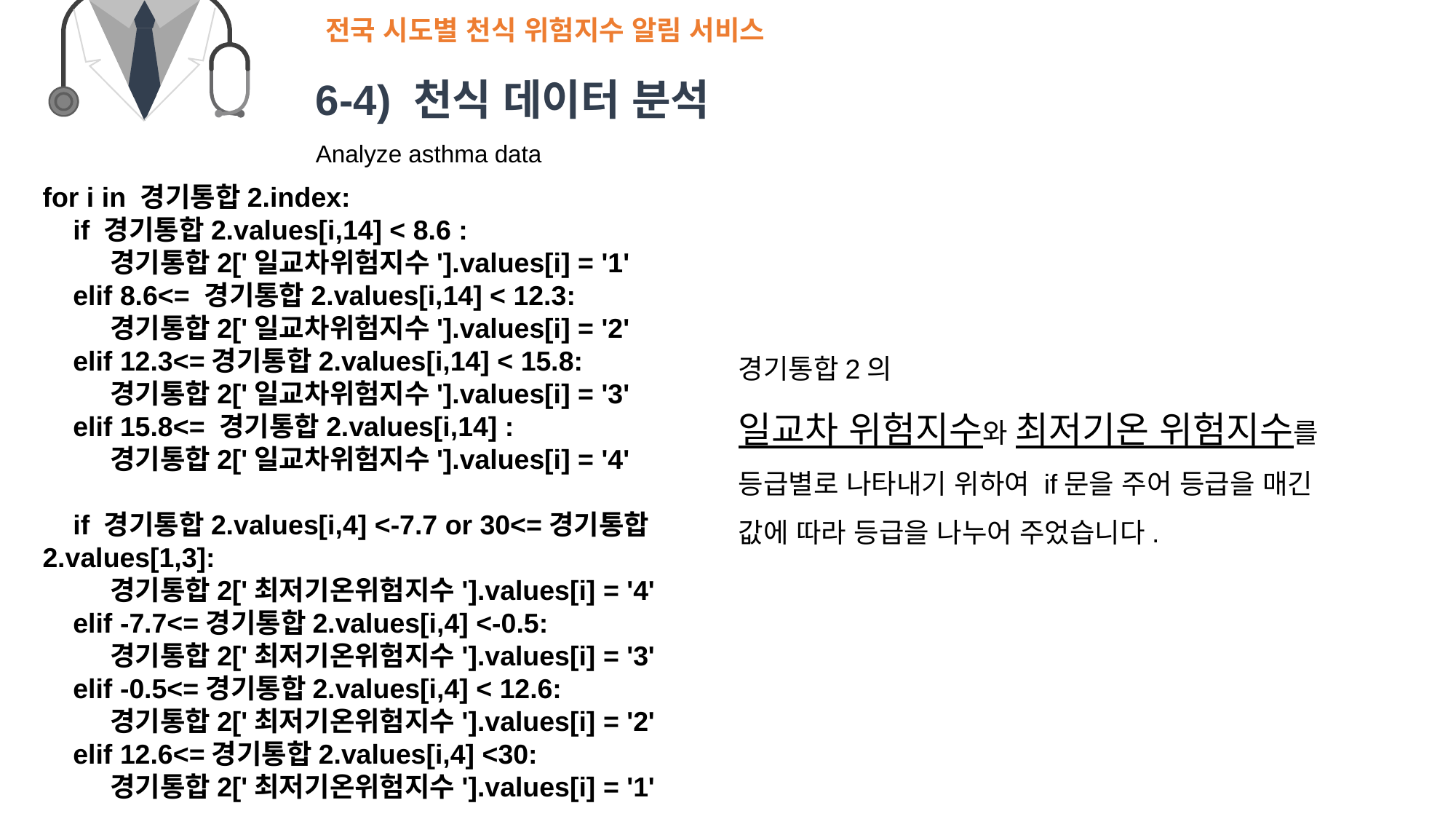

전국 시도별 천식 위험지수 알림 서비스
6-4) 천식 데이터 분석
Analyze asthma data
for i in 경기통합2.index:
    if 경기통합2.values[i,14] < 8.6 :
        경기통합2['일교차위험지수'].values[i] = '1'
    elif 8.6<= 경기통합2.values[i,14] < 12.3:
        경기통합2['일교차위험지수'].values[i] = '2'
    elif 12.3<=경기통합2.values[i,14] < 15.8:
        경기통합2['일교차위험지수'].values[i] = '3'
    elif 15.8<= 경기통합2.values[i,14] :
        경기통합2['일교차위험지수'].values[i] = '4'

    if 경기통합2.values[i,4] <-7.7 or 30<=경기통합2.values[1,3]:
        경기통합2['최저기온위험지수'].values[i] = '4'
    elif -7.7<=경기통합2.values[i,4] <-0.5:
        경기통합2['최저기온위험지수'].values[i] = '3'
    elif -0.5<=경기통합2.values[i,4] < 12.6:
        경기통합2['최저기온위험지수'].values[i] = '2'
    elif 12.6<=경기통합2.values[i,4] <30:
        경기통합2['최저기온위험지수'].values[i] = '1'
경기통합2의
일교차 위험지수와 최저기온 위험지수를 등급별로 나타내기 위하여 if문을 주어 등급을 매긴 값에 따라 등급을 나누어 주었습니다.